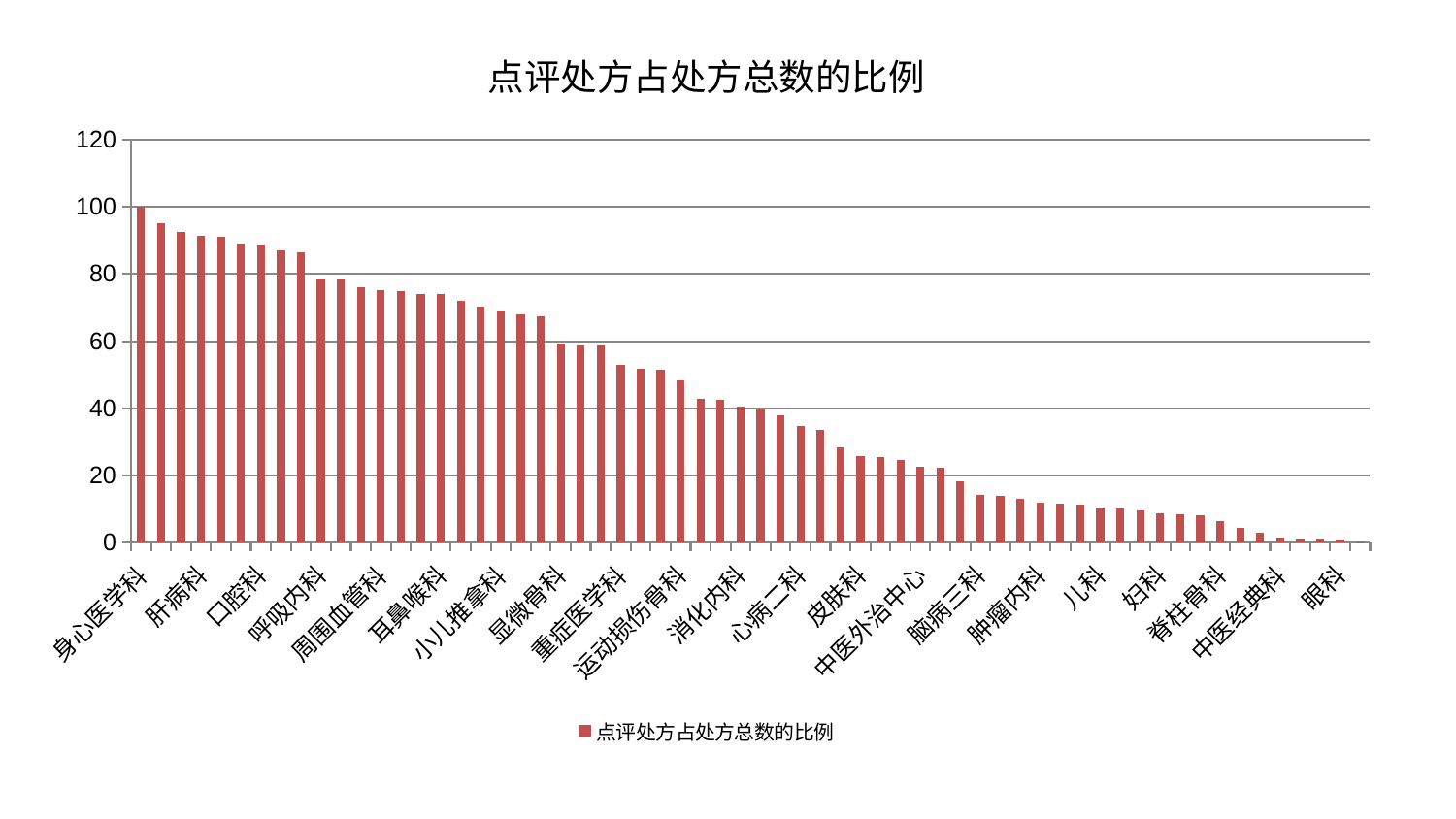

### Chart: 点评处方占处方总数的比例

| Category | 点评处方占处方总数的比例 |
|---|---|
| 身心医学科 | 100.0 |
| 东区肾病科 | 95.2597612874454 |
| 推拿科 | 92.44596282988753 |
| 肝病科 | 91.30457692650515 |
| 东区重症医学科 | 90.99870267991838 |
| 西区重症医学科 | 89.10763570743848 |
| 口腔科 | 88.91050823004484 |
| 综合内科 | 86.92672782326353 |
| 妇科妇二科合并 | 86.4844304970979 |
| 呼吸内科 | 78.46904809471297 |
| 乳腺甲状腺外科 | 78.4579363664693 |
| 妇二科 | 76.02800498557735 |
| 周围血管科 | 75.05082489730084 |
| 普通外科 | 74.91994575474511 |
| 神经外科 | 74.14005214324773 |
| 耳鼻喉科 | 74.08144055276684 |
| 老年医学科 | 72.06810995166606 |
| 心血管内科 | 70.2120213563316 |
| 小儿推拿科 | 69.14740716587715 |
| 血液科 | 67.93470939983017 |
| 脾胃科消化科合并 | 67.2928205712557 |
| 显微骨科 | 59.22994526990113 |
| 治未病中心 | 58.70368854595489 |
| 胸外科 | 58.584400877617306 |
| 重症医学科 | 53.04728627853053 |
| 创伤骨科 | 51.67849730518273 |
| 肝胆外科 | 51.619954453149354 |
| 运动损伤骨科 | 48.317382606667564 |
| 心病三科 | 42.84291468478396 |
| 小儿骨科 | 42.47889336211035 |
| 消化内科 | 40.54157414985484 |
| 产科 | 39.98397418288657 |
| 心病一科 | 38.03046766892271 |
| 心病二科 | 34.64181420506862 |
| 微创骨科 | 33.43931786656105 |
| 肛肠科 | 28.403093500207135 |
| 皮肤科 | 25.724832021731146 |
| 肾病科 | 25.492247549532276 |
| 内分泌科 | 24.750096360654705 |
| 中医外治中心 | 22.470185972956962 |
| 骨科 | 22.276330577725666 |
| 针灸科 | 18.197923345254363 |
| 脑病三科 | 14.33434507318385 |
| 泌尿外科 | 14.035695513413817 |
| 男科 | 13.049732800731652 |
| 肿瘤内科 | 11.900353753300053 |
| 风湿病科 | 11.619424524165979 |
| 肾脏内科 | 11.268814849851028 |
| 儿科 | 10.367287720232877 |
| 脑病二科 | 10.318389126584071 |
| 神经内科 | 9.481952191835497 |
| 妇科 | 8.589372867688061 |
| 美容皮肤科 | 8.455430321175662 |
| 心病四科 | 8.250524289382955 |
| 脊柱骨科 | 6.397374776520515 |
| 康复科 | 4.532748141831178 |
| 脑病一科 | 2.914898219809925 |
| 中医经典科 | 1.6398245986531501 |
| 关节骨科 | 1.0828178841385538 |
| 脾胃病科 | 1.076305419766621 |
| 眼科 | 1.0053632504223087 |
| 医院 | 0.0126 |
21